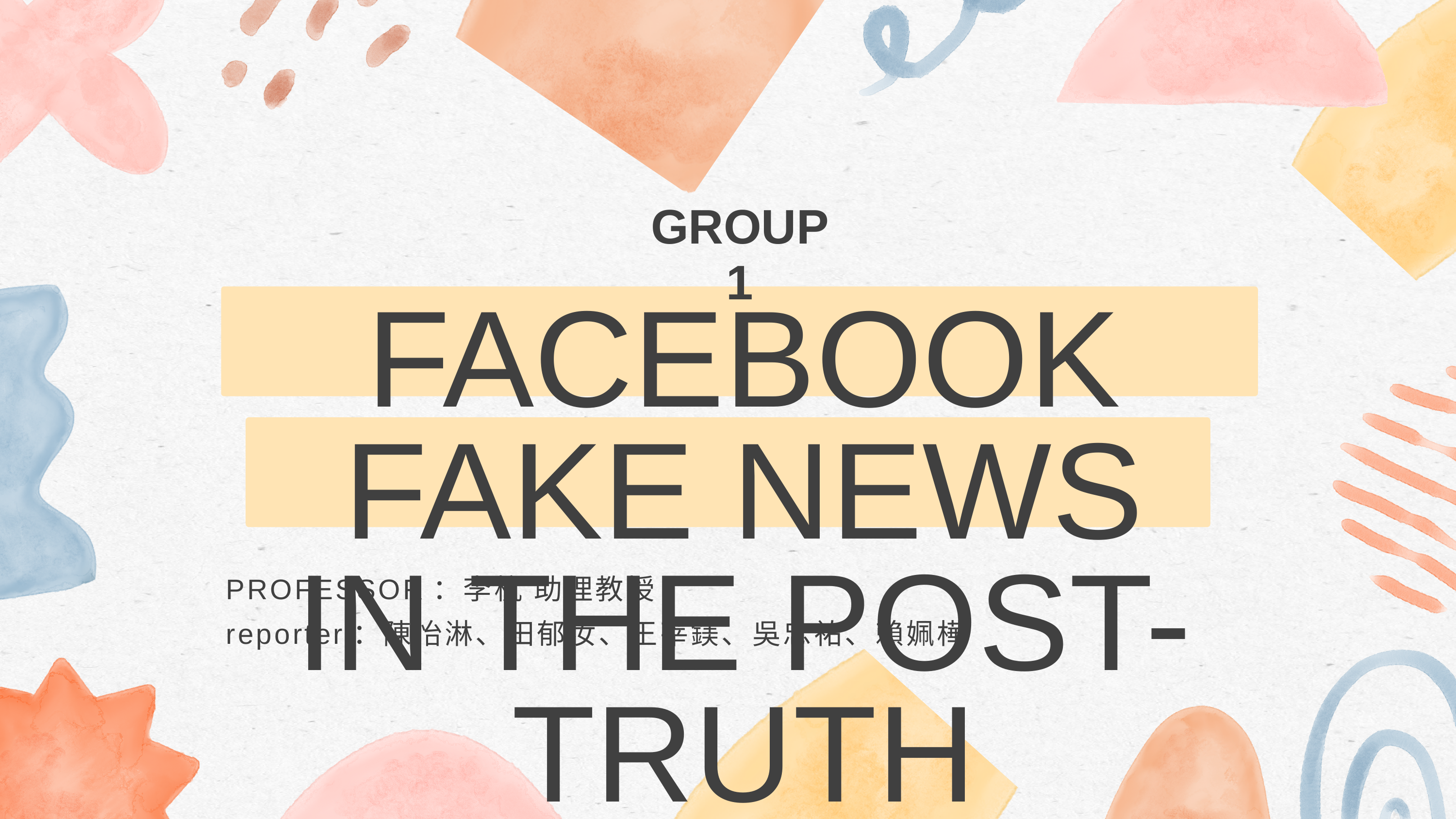

GROUP 1

FACEBOOK FAKE NEWS IN THE POST-TRUTH WORLD

PROFESSOR：李杭 助理教授
reporter：陳怡淋、田郁汝、王莘鎂、吳忠祐、賴姵樺